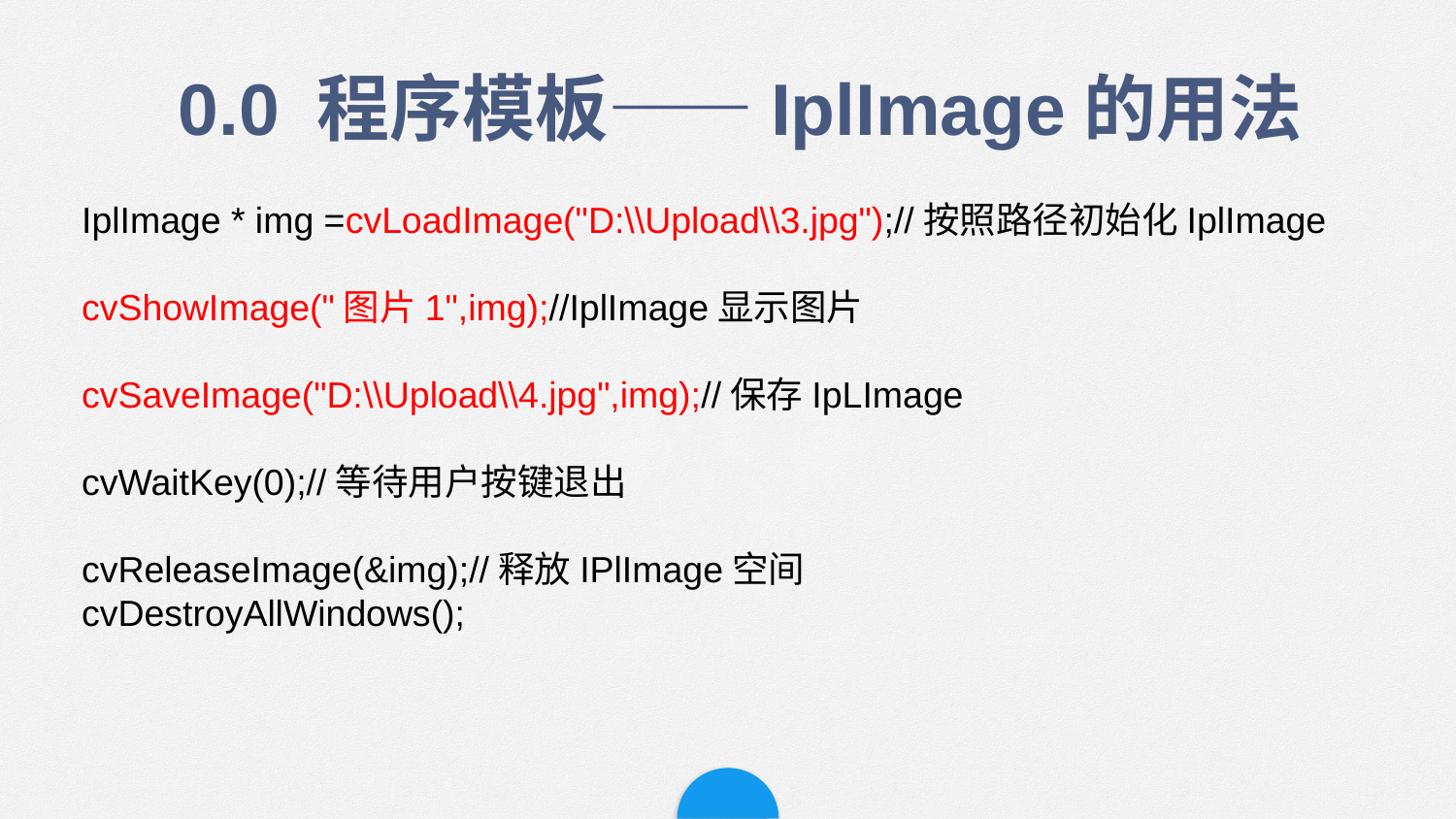

0.0 程序模板——IplImage的用法

IplImage * img =cvLoadImage("D:\\Upload\\3.jpg");//按照路径初始化IplImage

cvShowImage("图片1",img);//IplImage显示图片

cvSaveImage("D:\\Upload\\4.jpg",img);//保存IpLImage

cvWaitKey(0);//等待用户按键退出

cvReleaseImage(&img);//释放IPlImage空间
cvDestroyAllWindows();

8